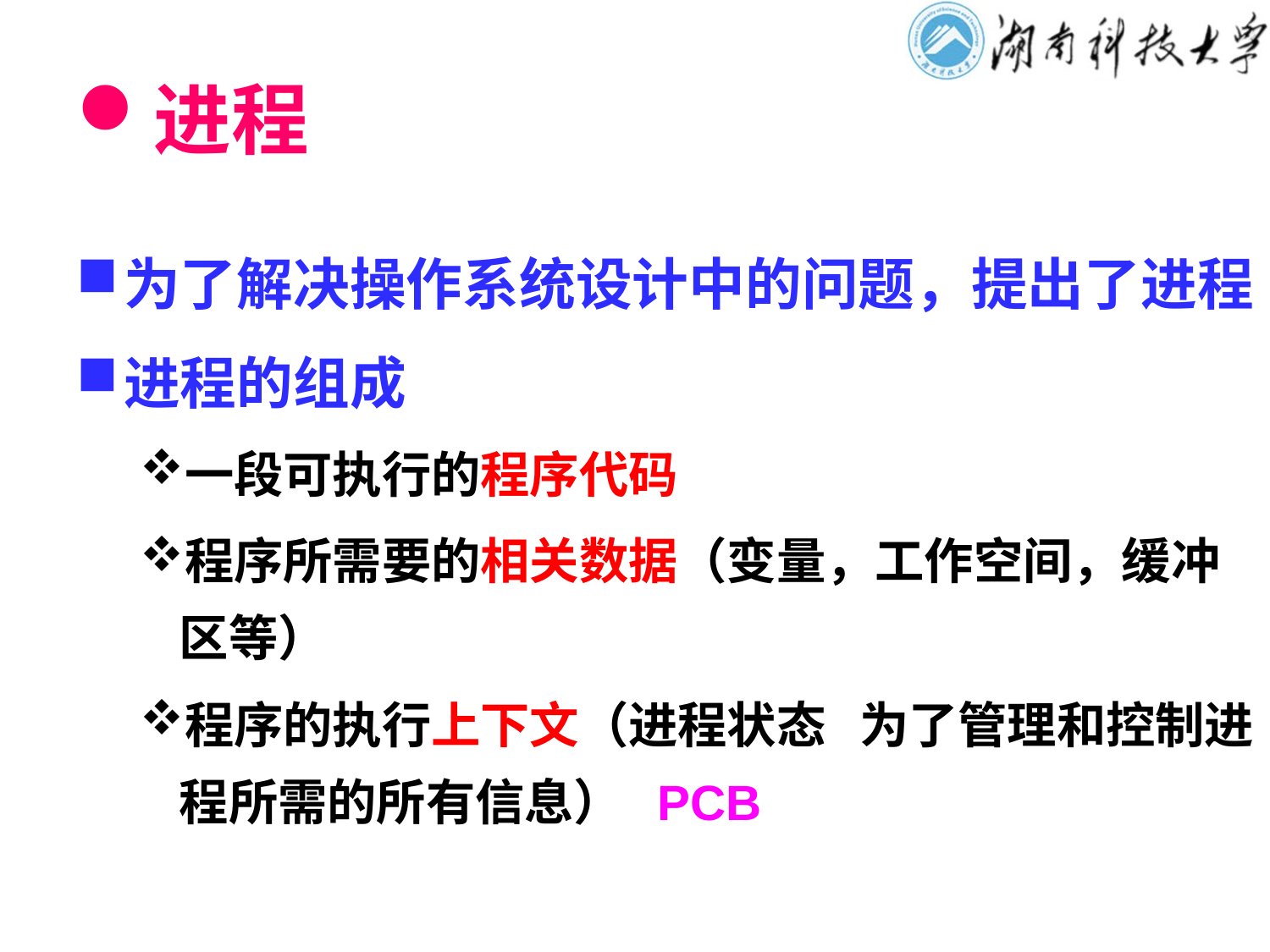

# 进程
为了解决操作系统设计中的问题，提出了进程
进程的组成
一段可执行的程序代码
程序所需要的相关数据（变量，工作空间，缓冲区等）
程序的执行上下文（进程状态   为了管理和控制进程所需的所有信息）  PCB